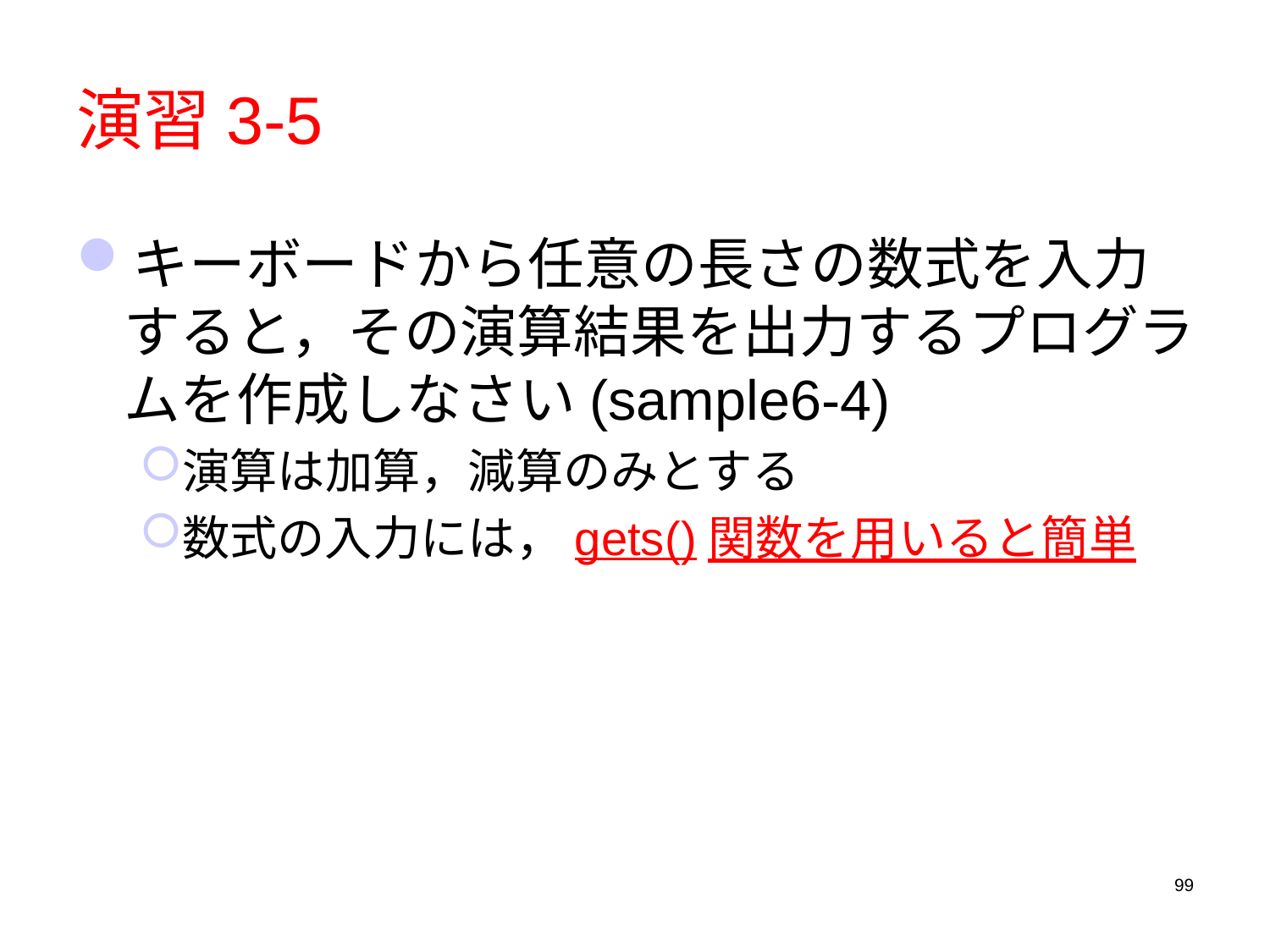

# 演習3-5
キーボードから任意の長さの数式を入力すると，その演算結果を出力するプログラムを作成しなさい(sample6-4)
演算は加算，減算のみとする
数式の入力には，gets()関数を用いると簡単
99